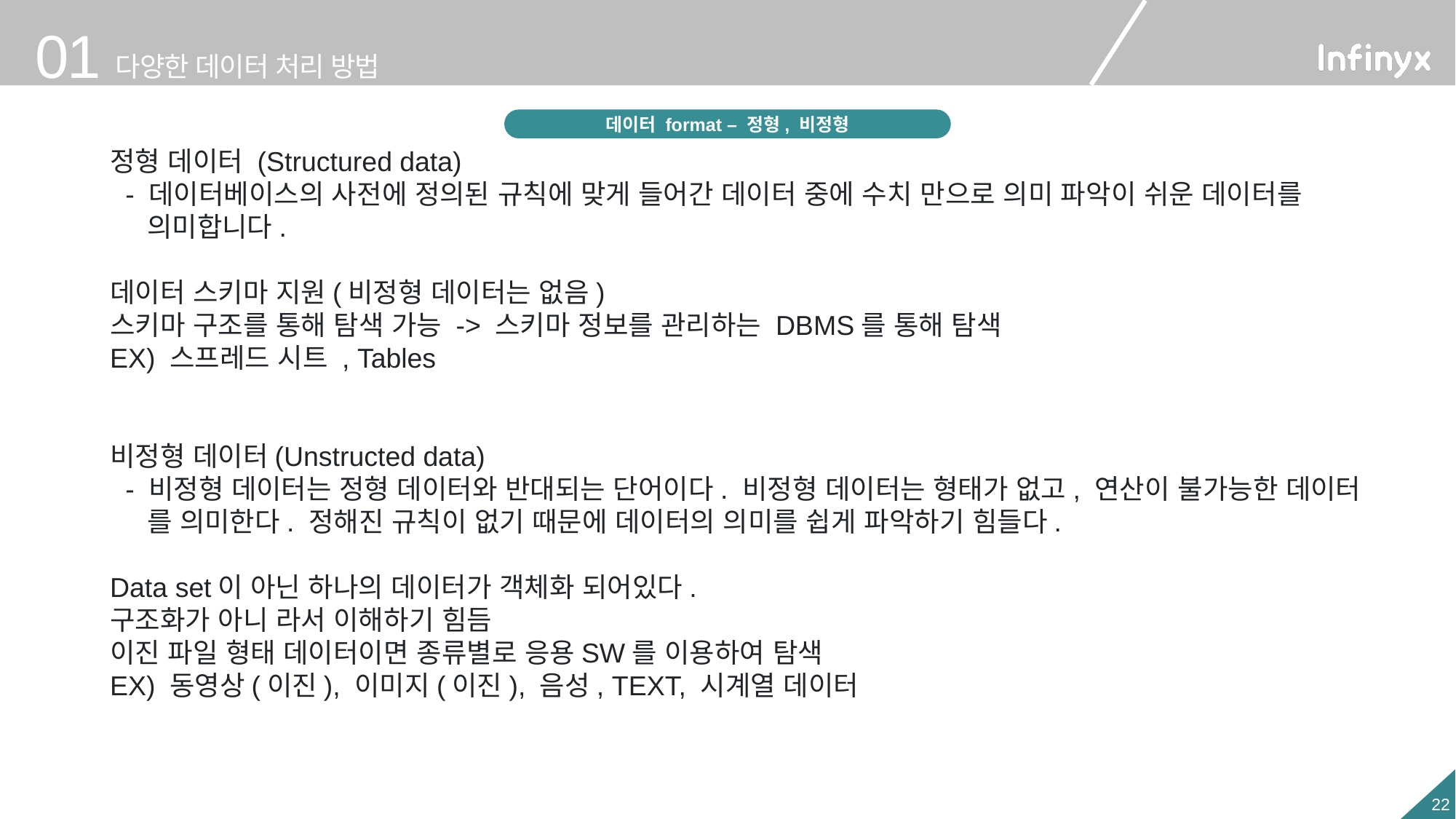

데이터 format – 정형, 비정형
정형 데이터 (Structured data)
  - 데이터베이스의 사전에 정의된 규칙에 맞게 들어간 데이터 중에 수치 만으로 의미 파악이 쉬운 데이터를
    의미합니다.

데이터 스키마 지원(비정형 데이터는 없음)
스키마 구조를 통해 탐색 가능 -> 스키마 정보를 관리하는 DBMS를 통해 탐색
EX) 스프레드 시트 , Tables

비정형 데이터(Unstructed data)
  - 비정형 데이터는 정형 데이터와 반대되는 단어이다. 비정형 데이터는 형태가 없고, 연산이 불가능한 데이터
    를 의미한다. 정해진 규칙이 없기 때문에 데이터의 의미를 쉽게 파악하기 힘들다.

Data set이 아닌 하나의 데이터가 객체화 되어있다.
구조화가 아니 라서 이해하기 힘듬
이진 파일 형태 데이터이면 종류별로 응용SW를 이용하여 탐색
EX) 동영상(이진), 이미지(이진), 음성, TEXT, 시계열 데이터